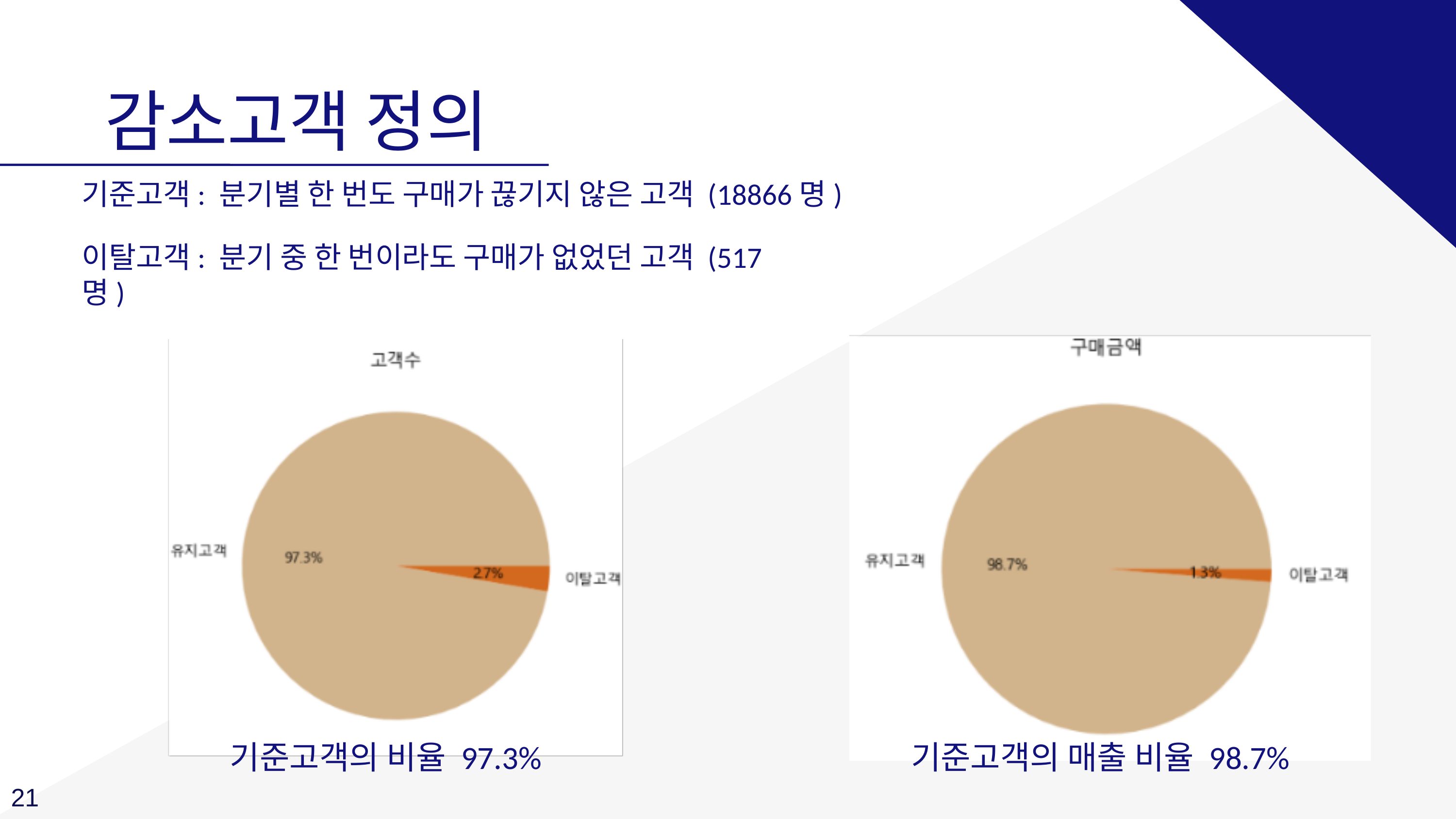

감소고객 정의

기준고객: 분기별 한 번도 구매가 끊기지 않은 고객 (18866명)
이탈고객: 분기 중 한 번이라도 구매가 없었던 고객 (517명)

기준고객의 비율 97.3%
기준고객의 매출 비율 98.7%
21